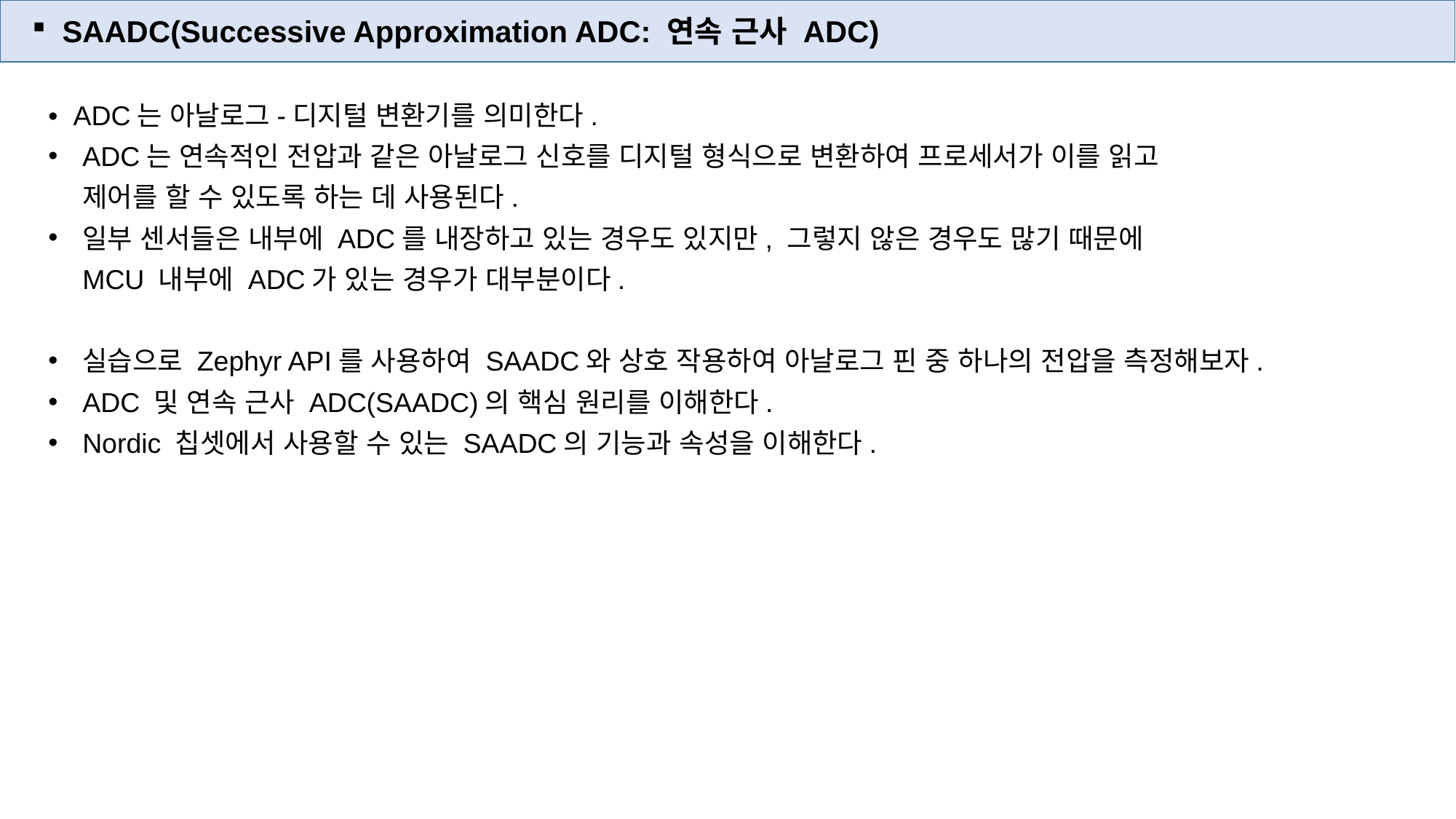

SAADC(Successive Approximation ADC: 연속 근사 ADC)
•  ADC는 아날로그-디지털 변환기를 의미한다.
ADC는 연속적인 전압과 같은 아날로그 신호를 디지털 형식으로 변환하여 프로세서가 이를 읽고
제어를 할 수 있도록 하는 데 사용된다.
일부 센서들은 내부에 ADC를 내장하고 있는 경우도 있지만, 그렇지 않은 경우도 많기 때문에
MCU 내부에 ADC가 있는 경우가 대부분이다.

실습으로 Zephyr API를 사용하여 SAADC와 상호 작용하여 아날로그 핀 중 하나의 전압을 측정해보자.
ADC 및 연속 근사 ADC(SAADC)의 핵심 원리를 이해한다.
Nordic 칩셋에서 사용할 수 있는 SAADC의 기능과 속성을 이해한다.